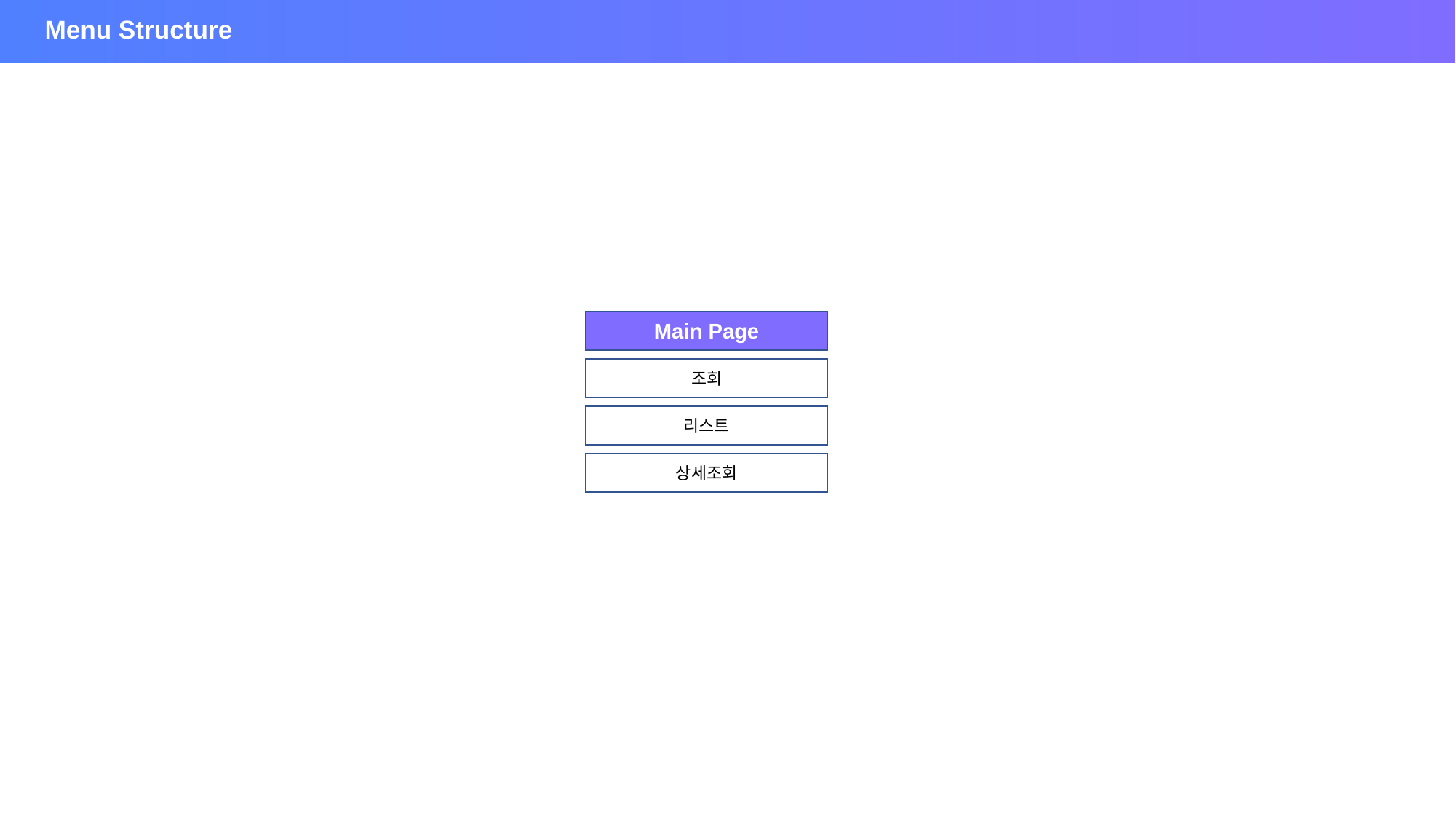

# Menu Structure
Main Page
조회
리스트
상세조회